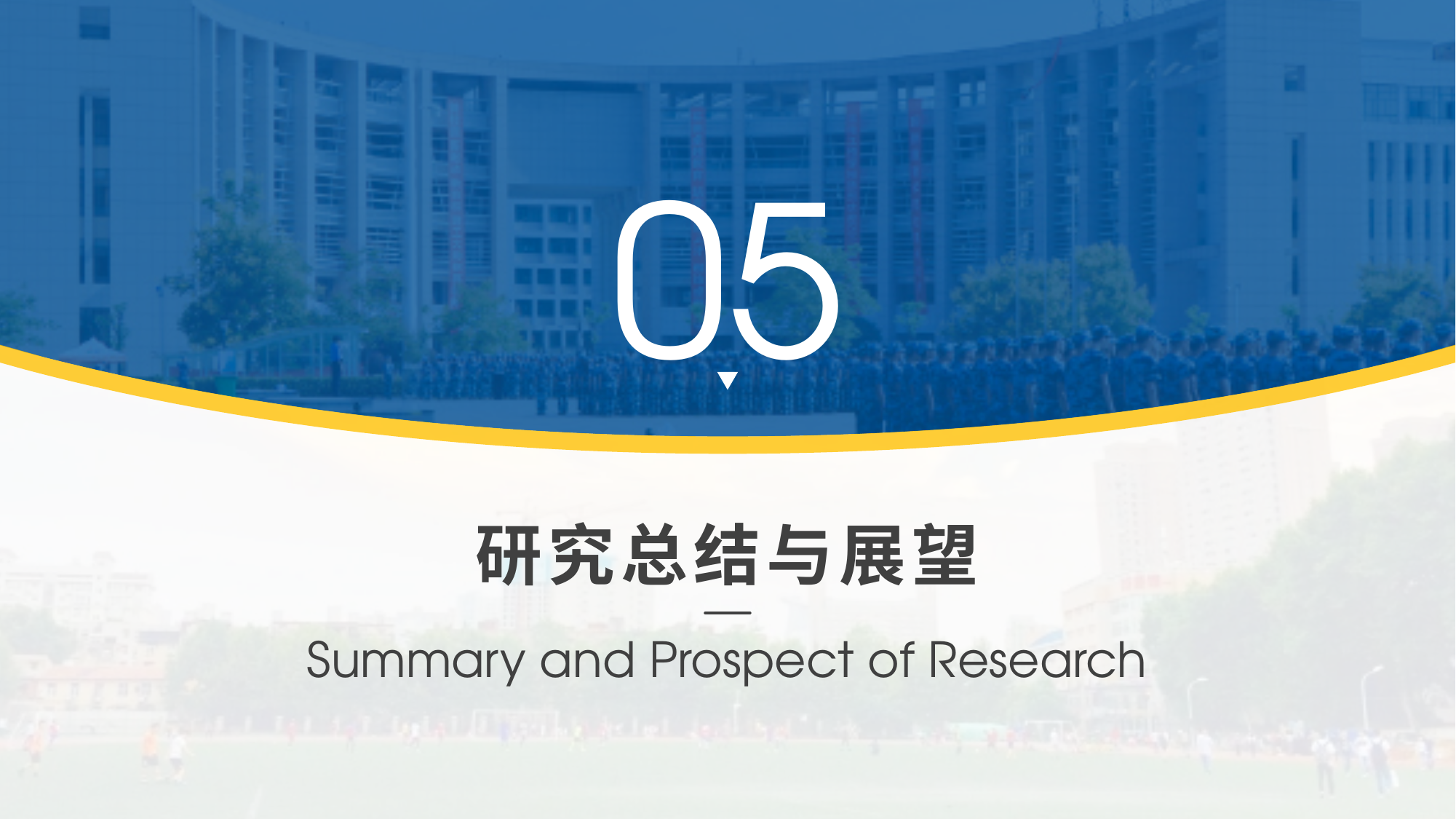

05

研究总结与展望
Summary and Prospect of Research